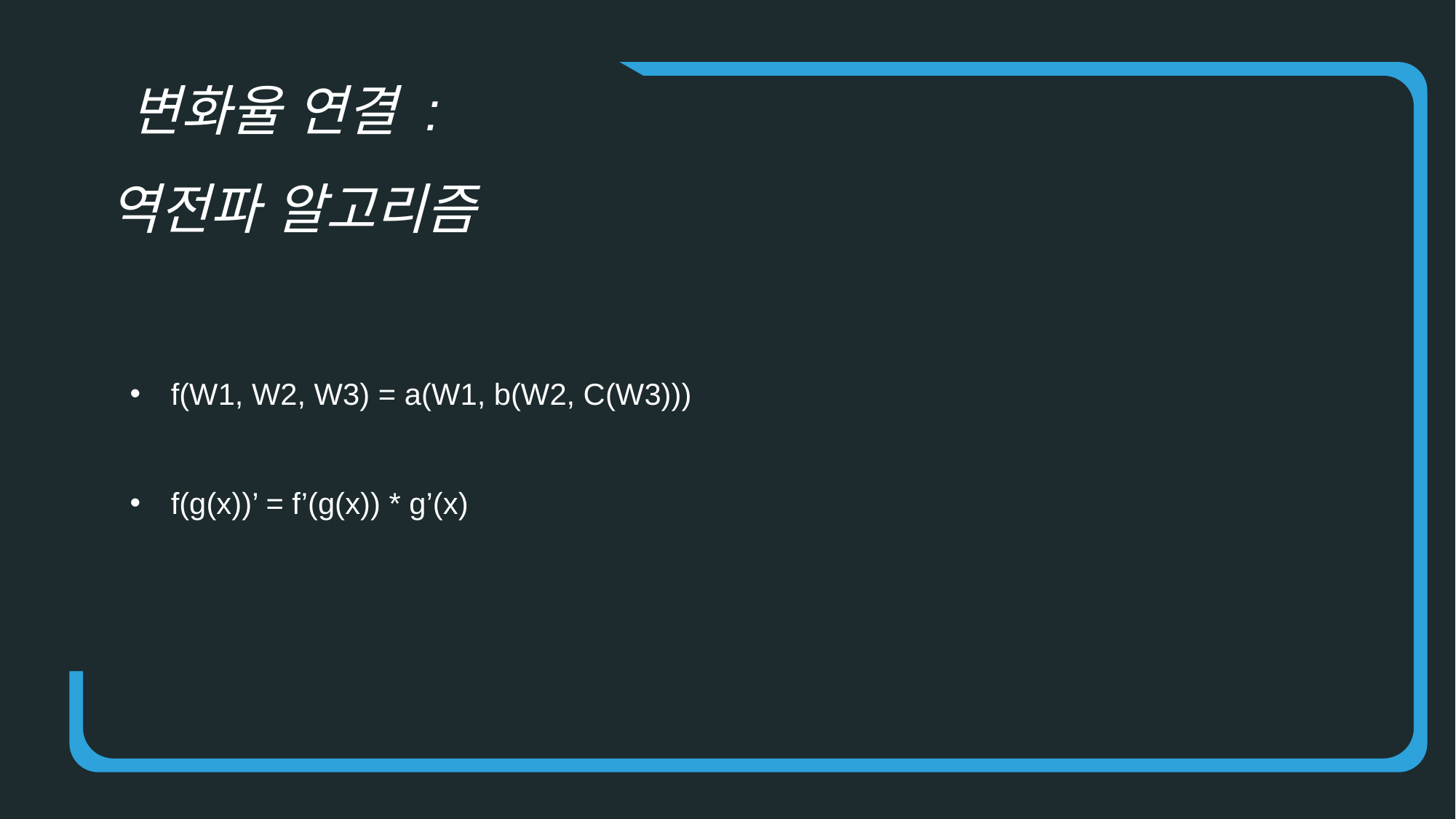

변화율 연결 :
역전파 알고리즘

f(W1, W2, W3) = a(W1, b(W2, C(W3)))

f(g(x))’ = f’(g(x)) * g’(x)